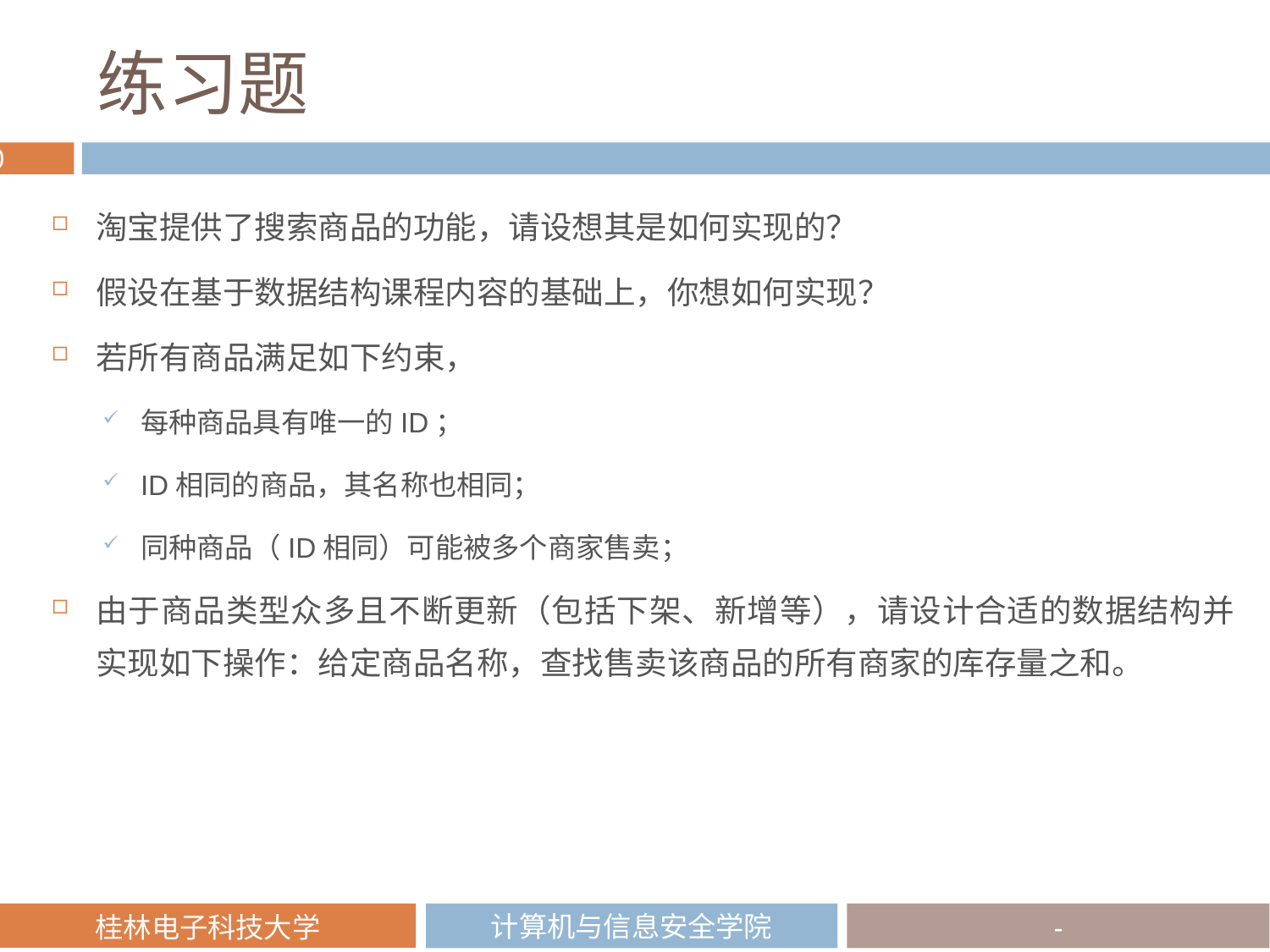

# 练习题
淘宝提供了搜索商品的功能，请设想其是如何实现的？
假设在基于数据结构课程内容的基础上，你想如何实现？
若所有商品满足如下约束，
每种商品具有唯一的ID；
ID相同的商品，其名称也相同；
同种商品（ID相同）可能被多个商家售卖；
由于商品类型众多且不断更新（包括下架、新增等），请设计合适的数据结构并实现如下操作：给定商品名称，查找售卖该商品的所有商家的库存量之和。